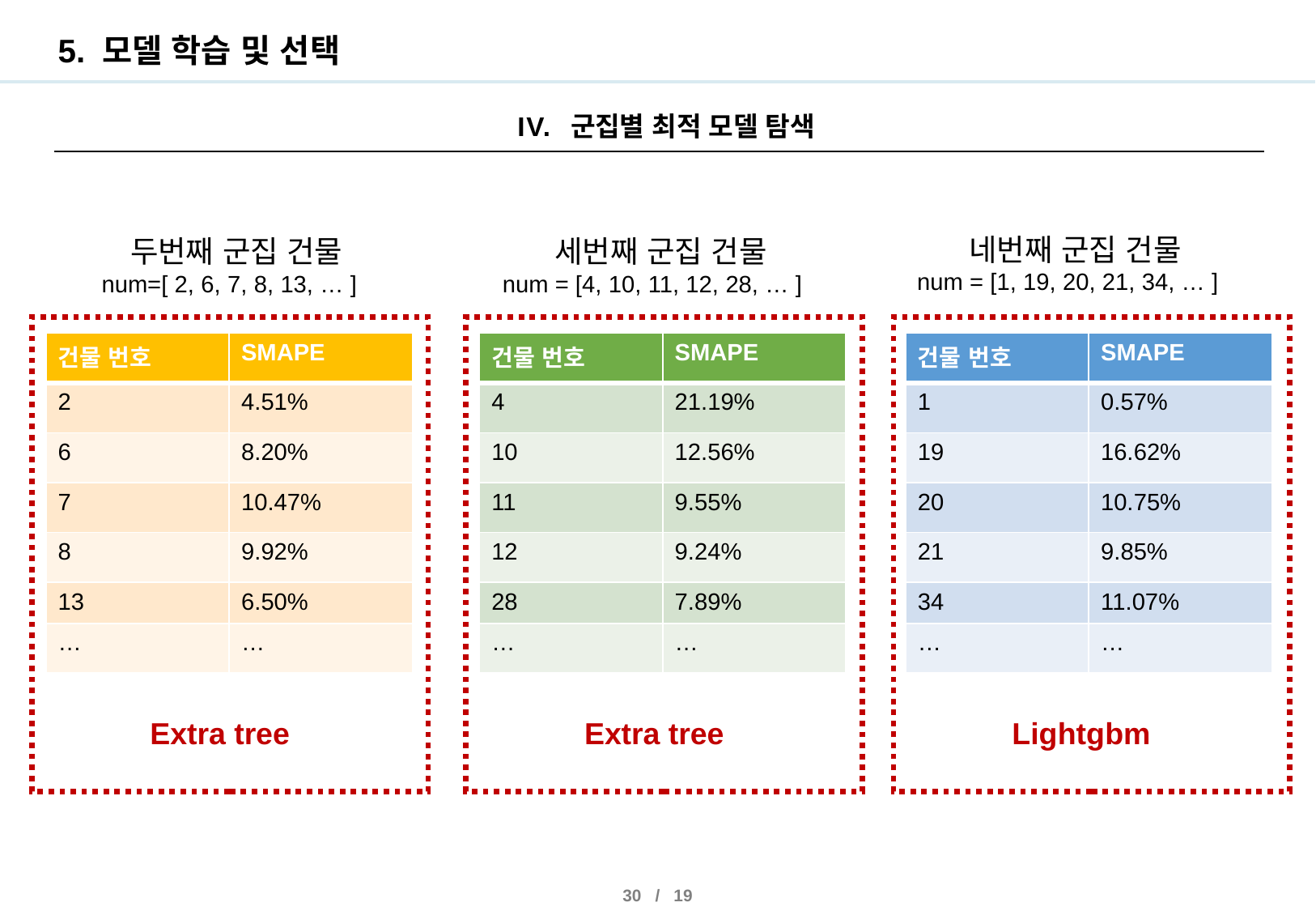

# 5. 모델 학습 및 선택
군집별 최적 모델 탐색
네번째 군집 건물
num = [1, 19, 20, 21, 34, … ]
두번째 군집 건물
num=[ 2, 6, 7, 8, 13, … ]

세번째 군집 건물
num = [4, 10, 11, 12, 28, … ]

| 건물 번호 | SMAPE |
| --- | --- |
| 2 | 4.51% |
| 6 | 8.20% |
| 7 | 10.47% |
| 8 | 9.92% |
| 13 | 6.50% |
| … | … |
| 건물 번호 | SMAPE |
| --- | --- |
| 4 | 21.19% |
| 10 | 12.56% |
| 11 | 9.55% |
| 12 | 9.24% |
| 28 | 7.89% |
| … | … |
| 건물 번호 | SMAPE |
| --- | --- |
| 1 | 0.57% |
| 19 | 16.62% |
| 20 | 10.75% |
| 21 | 9.85% |
| 34 | 11.07% |
| … | … |
Extra tree
Extra tree
Lightgbm